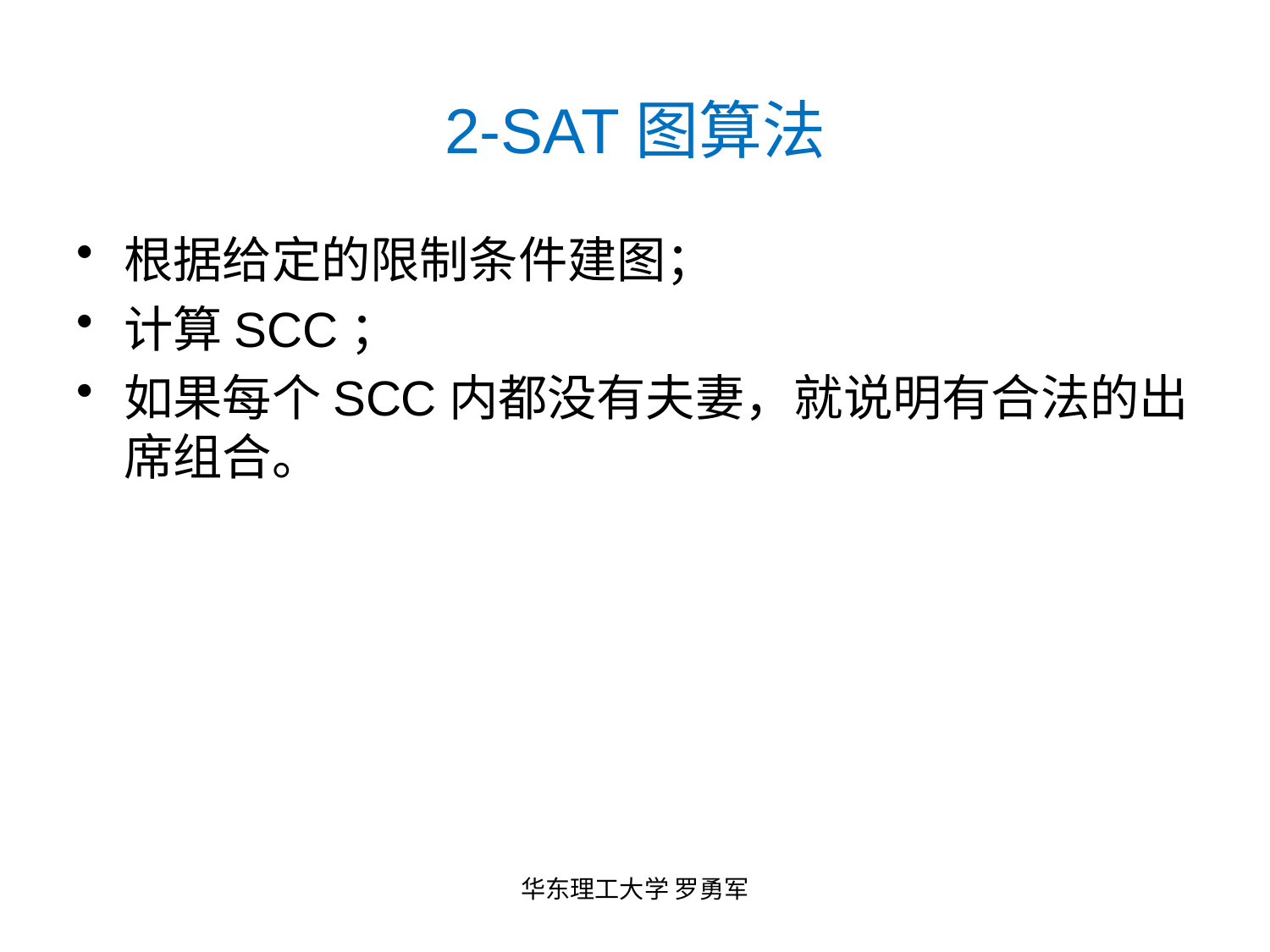

# 2-SAT图算法
根据给定的限制条件建图；
计算SCC；
如果每个SCC内都没有夫妻，就说明有合法的出席组合。
华东理工大学 罗勇军